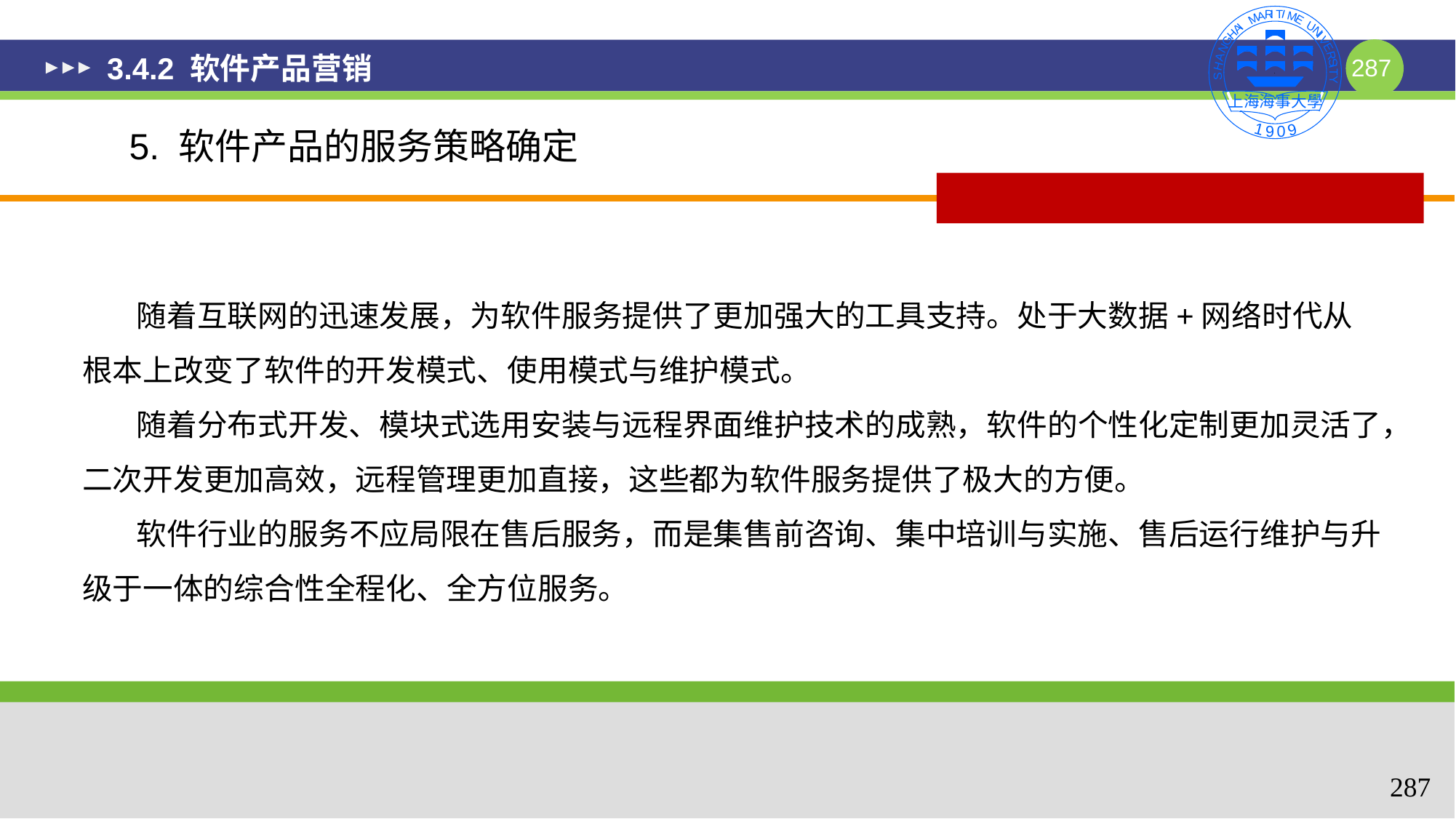

# 3.4.2 软件产品营销
5. 软件产品的服务策略确定

       随着互联网的迅速发展，为软件服务提供了更加强大的工具支持。处于大数据+网络时代从根本上改变了软件的开发模式、使用模式与维护模式。
       随着分布式开发、模块式选用安装与远程界面维护技术的成熟，软件的个性化定制更加灵活了，二次开发更加高效，远程管理更加直接，这些都为软件服务提供了极大的方便。
       软件行业的服务不应局限在售后服务，而是集售前咨询、集中培训与实施、售后运行维护与升级于一体的综合性全程化、全方位服务。

287
287